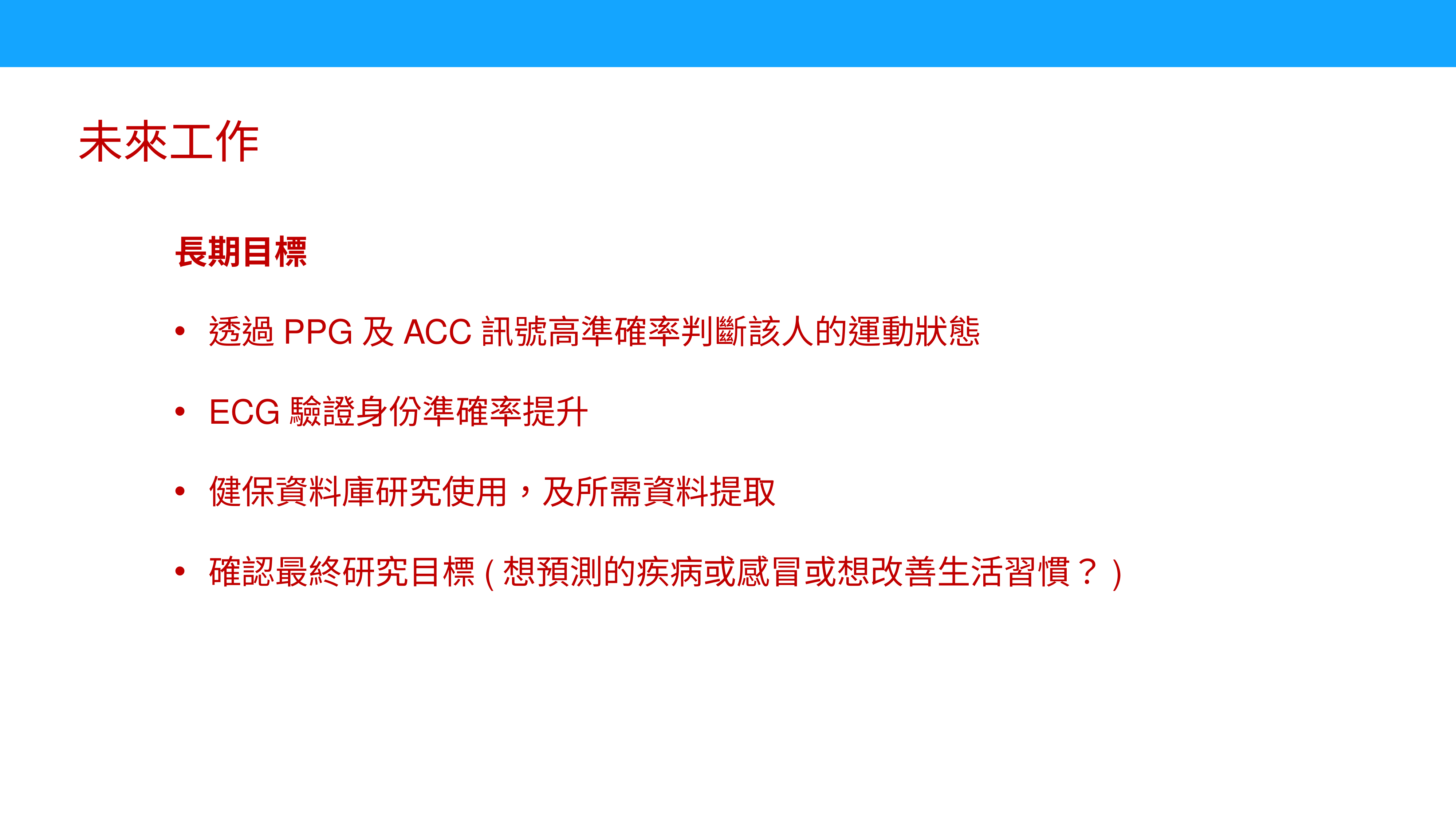

未來工作
長期目標

透過PPG及ACC訊號高準確率判斷該人的運動狀態

ECG驗證身份準確率提升

健保資料庫研究使用，及所需資料提取

確認最終研究目標(想預測的疾病或感冒或想改善生活習慣？)